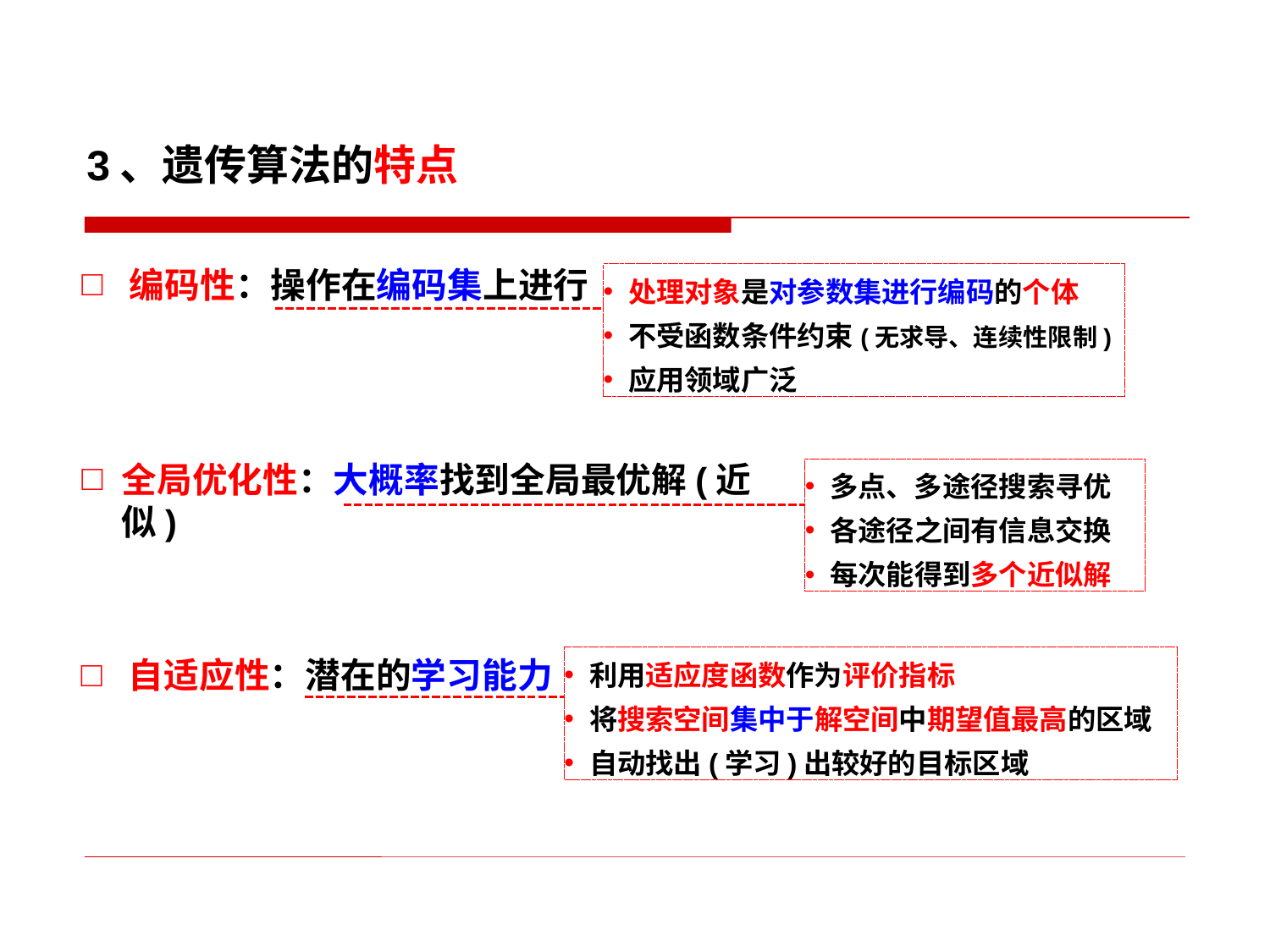

3、遗传算法的特点
编码性：操作在编码集上进行
处理对象是对参数集进行编码的个体
不受函数条件约束(无求导、连续性限制)
应用领域广泛
全局优化性：大概率找到全局最优解(近似)
多点、多途径搜索寻优
各途径之间有信息交换
每次能得到多个近似解
利用适应度函数作为评价指标
将搜索空间集中于解空间中期望值最高的区域
自动找出(学习)出较好的目标区域
自适应性：潜在的学习能力